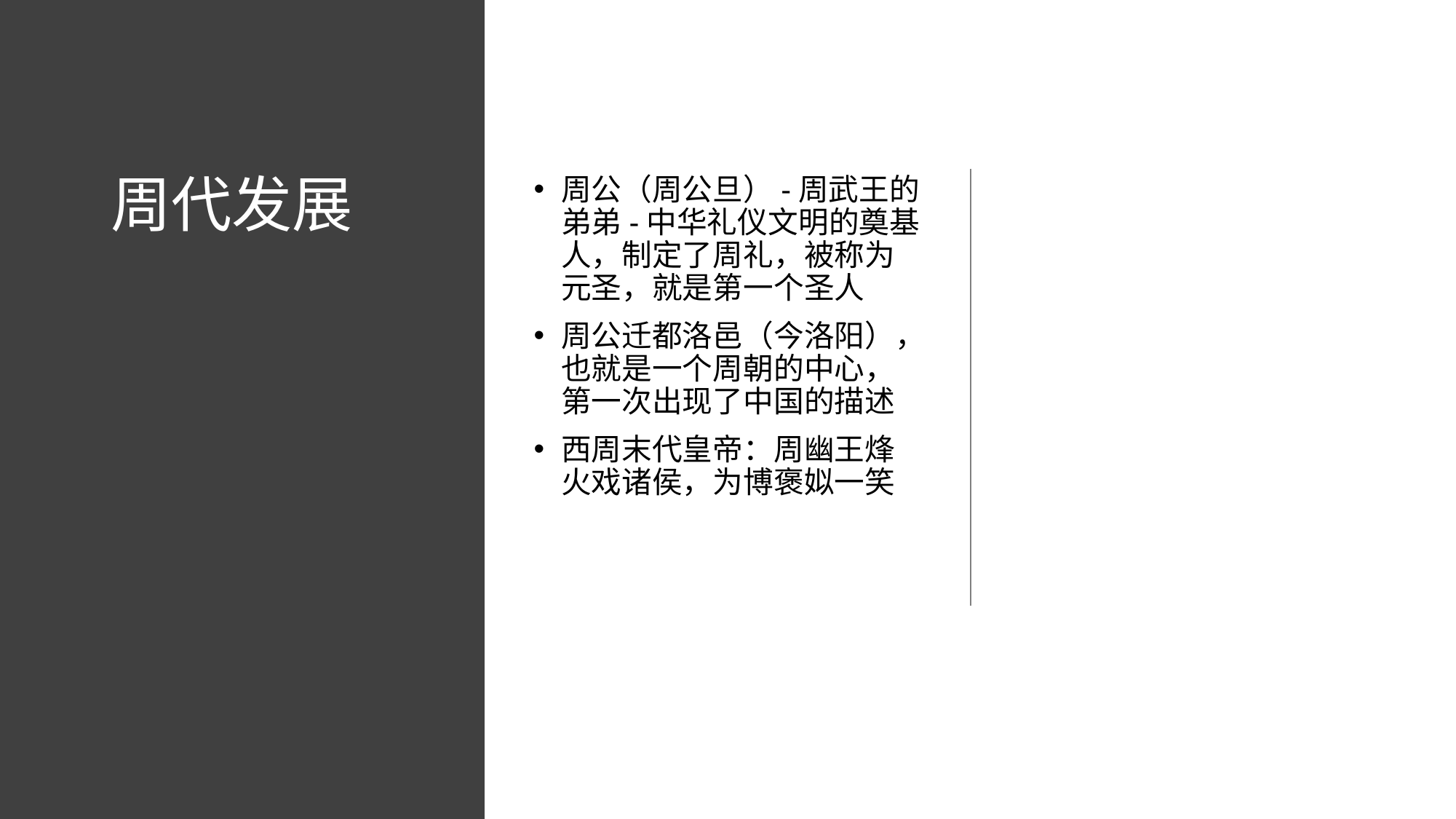

# 周代发展
周公（周公旦）-周武王的弟弟-中华礼仪文明的奠基人，制定了周礼，被称为元圣，就是第一个圣人
周公迁都洛邑（今洛阳），也就是一个周朝的中心，第一次出现了中国的描述
西周末代皇帝：周幽王烽火戏诸侯，为博褒姒一笑